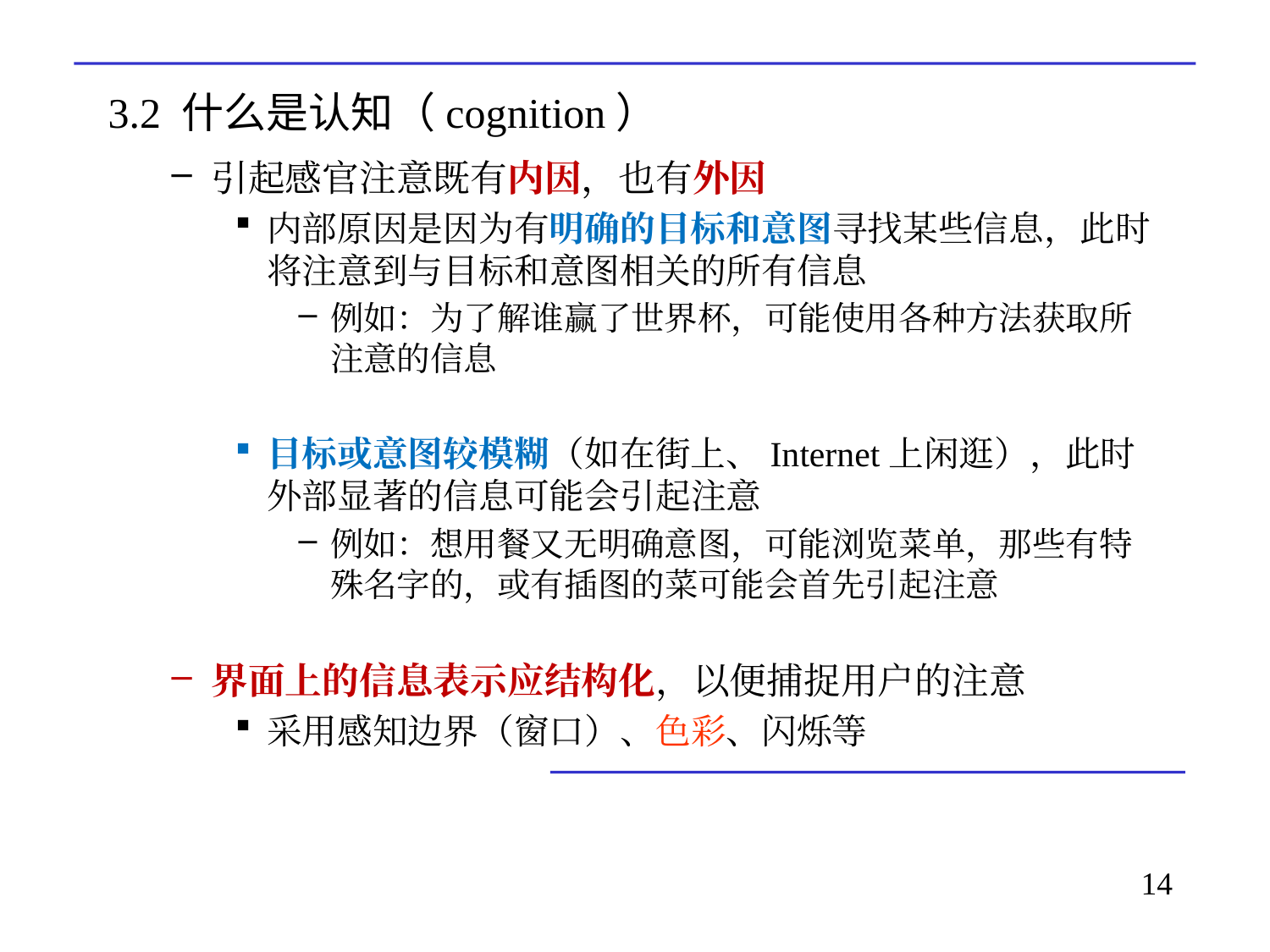

# 3.2 什么是认知（cognition）
引起感官注意既有内因，也有外因
内部原因是因为有明确的目标和意图寻找某些信息，此时将注意到与目标和意图相关的所有信息
例如：为了解谁赢了世界杯，可能使用各种方法获取所注意的信息

目标或意图较模糊（如在街上、Internet上闲逛），此时外部显著的信息可能会引起注意
例如：想用餐又无明确意图，可能浏览菜单，那些有特殊名字的，或有插图的菜可能会首先引起注意

界面上的信息表示应结构化，以便捕捉用户的注意
采用感知边界（窗口）、色彩、闪烁等

14